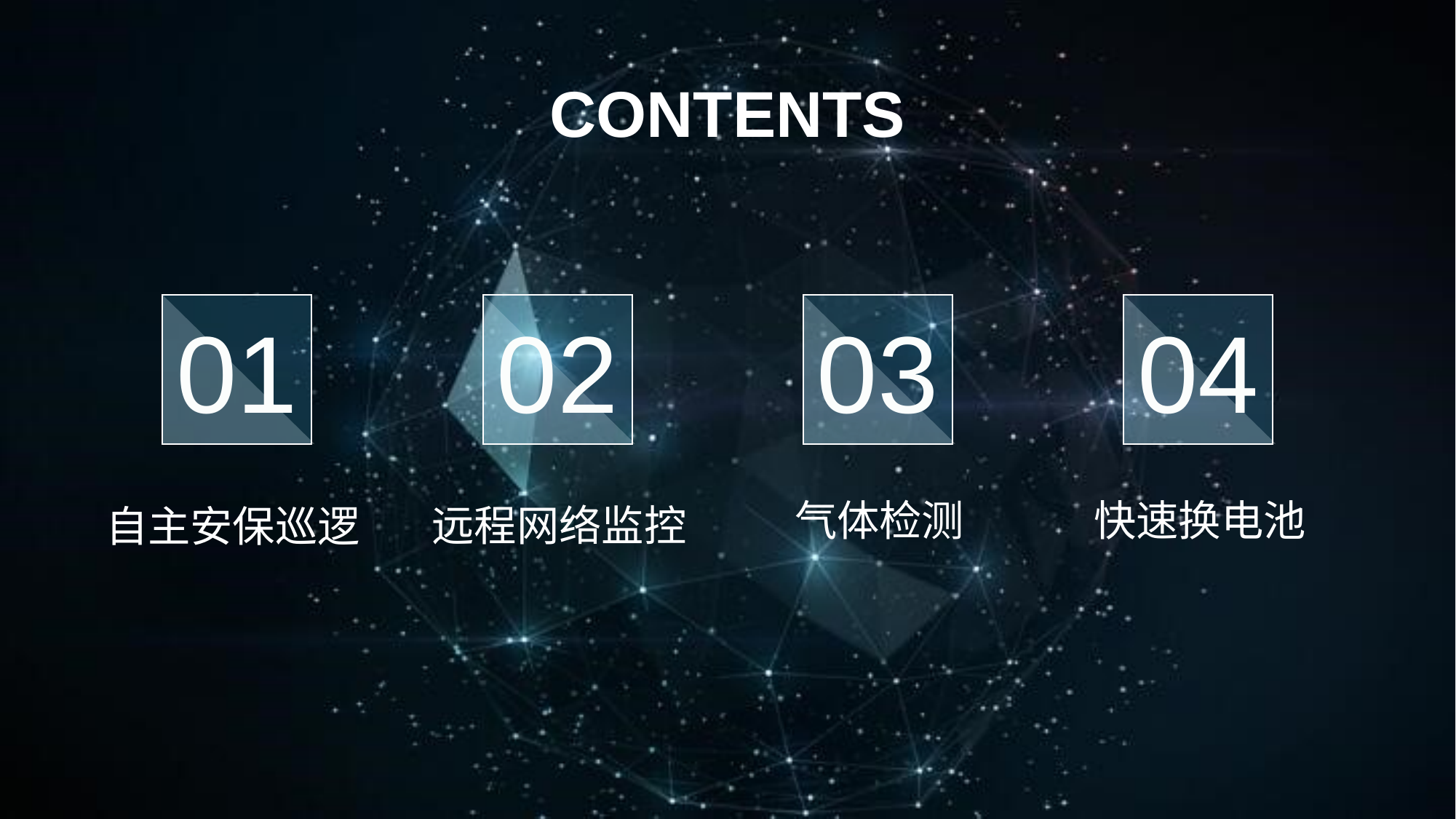

CONTENTS

01

02

03

04
远程网络监控
气体检测
快速换电池
自主安保巡逻